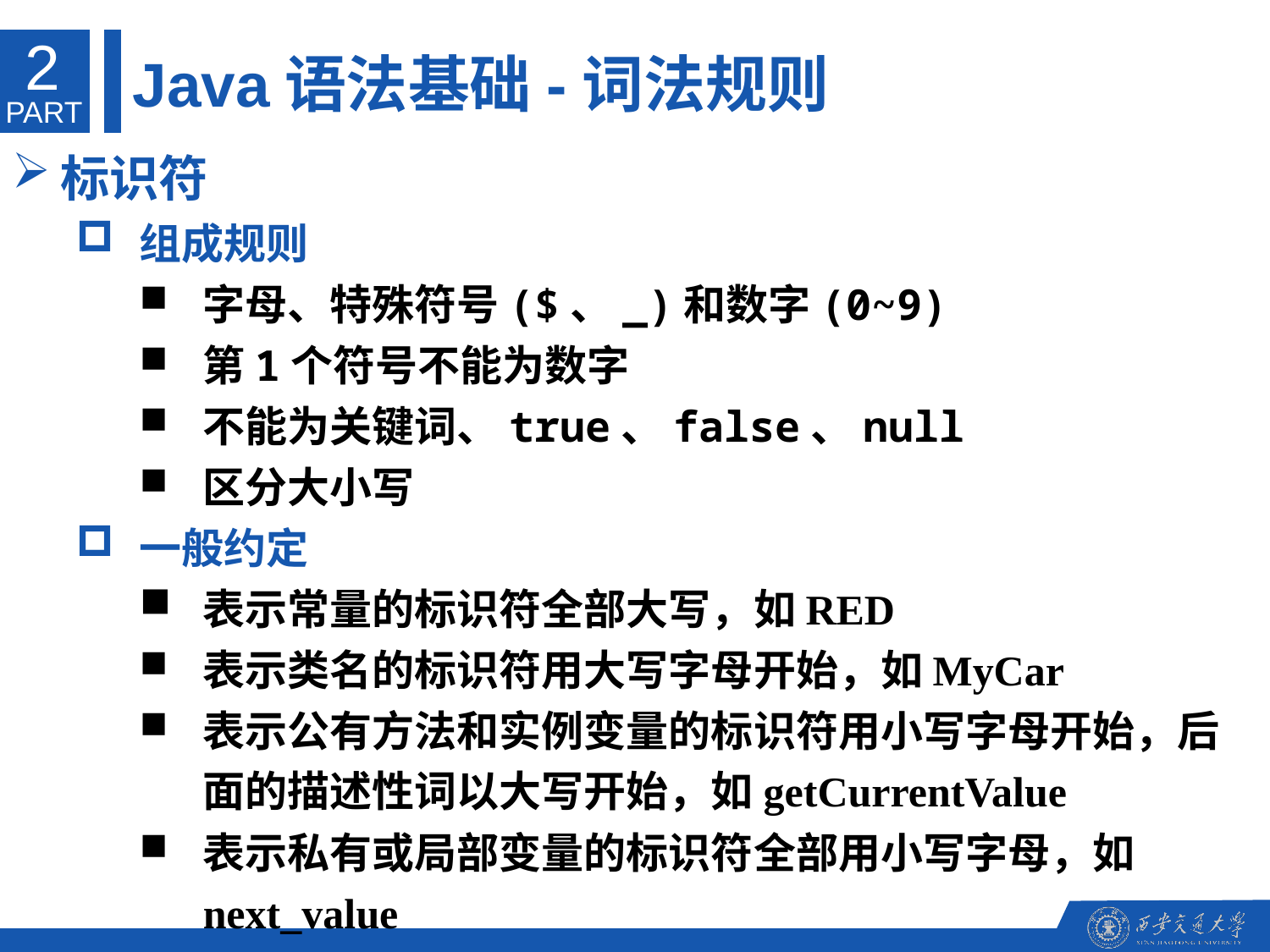

2
Java语法基础-词法规则
PART
标识符
组成规则
字母、特殊符号($、_)和数字(0~9)
第1个符号不能为数字
不能为关键词、true、false、null
区分大小写
一般约定
表示常量的标识符全部大写，如RED
表示类名的标识符用大写字母开始，如MyCar
表示公有方法和实例变量的标识符用小写字母开始，后面的描述性词以大写开始，如getCurrentValue
表示私有或局部变量的标识符全部用小写字母，如next_value